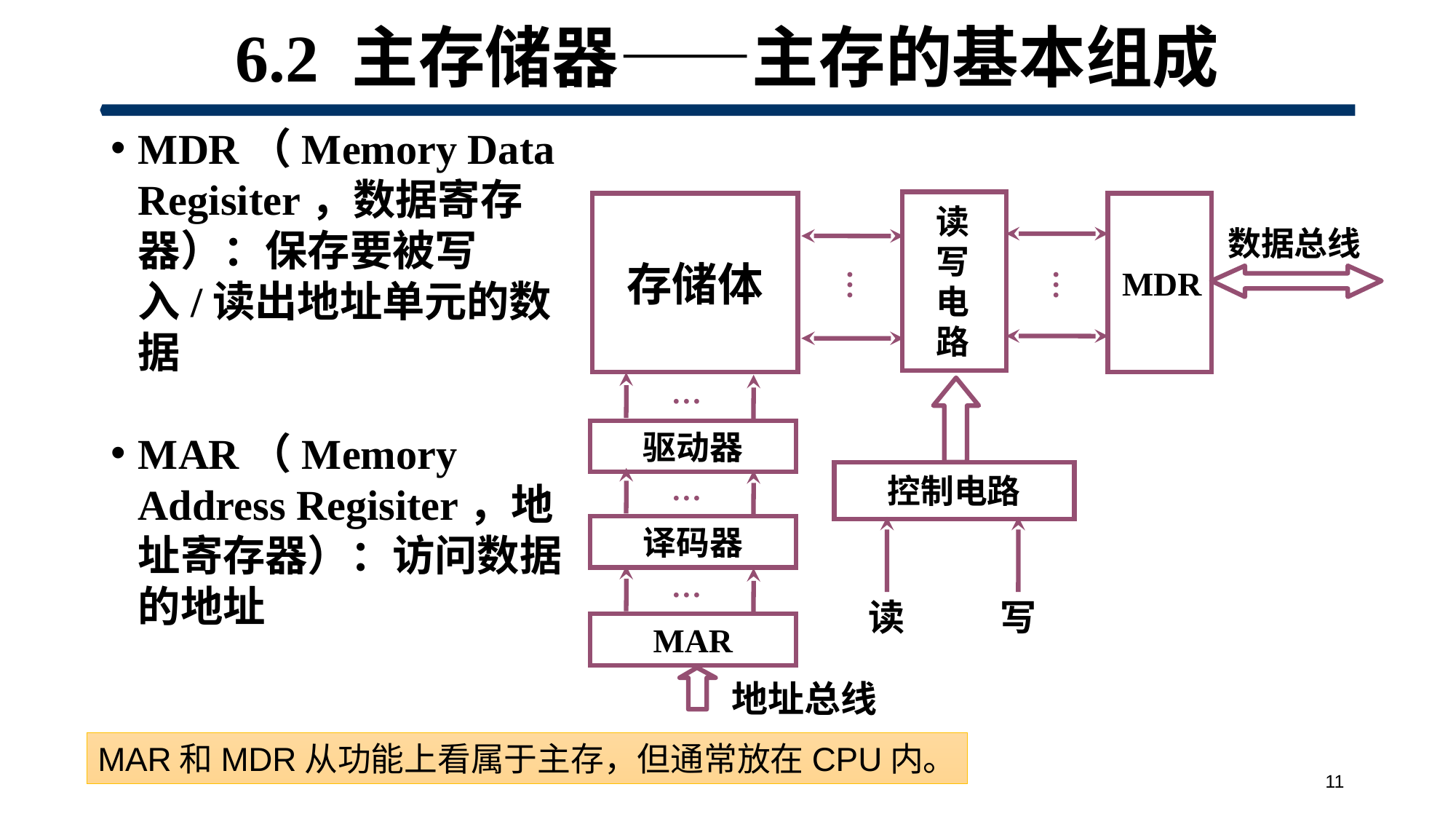

# 6.2 主存储器——主存的基本组成
MDR（Memory Data Regisiter，数据寄存器）：保存要被写入/读出地址单元的数据

MAR（Memory Address Regisiter，地址寄存器）：访问数据的地址

读
写
电
路

存储体

MDR
数据总线

驱动器

控制电路

译码器

读

写

MAR

地址总线
…
…
…
…
…
MAR和MDR从功能上看属于主存，但通常放在CPU内。
11